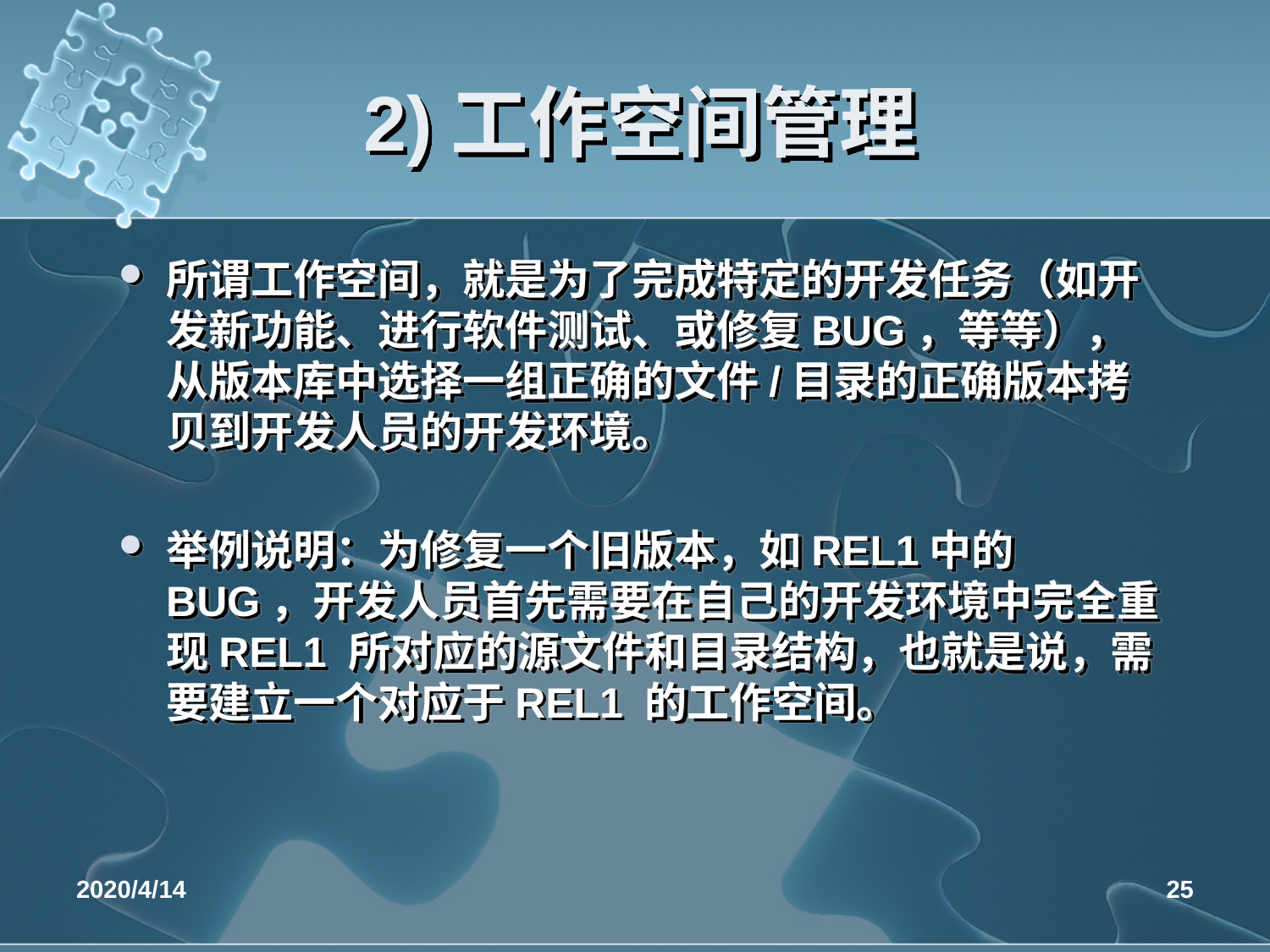

# 2)工作空间管理
所谓工作空间，就是为了完成特定的开发任务（如开发新功能、进行软件测试、或修复BUG，等等），从版本库中选择一组正确的文件/目录的正确版本拷贝到开发人员的开发环境。

举例说明：为修复一个旧版本，如REL1中的BUG，开发人员首先需要在自己的开发环境中完全重现REL1 所对应的源文件和目录结构，也就是说，需要建立一个对应于REL1 的工作空间。
2020/4/14
25